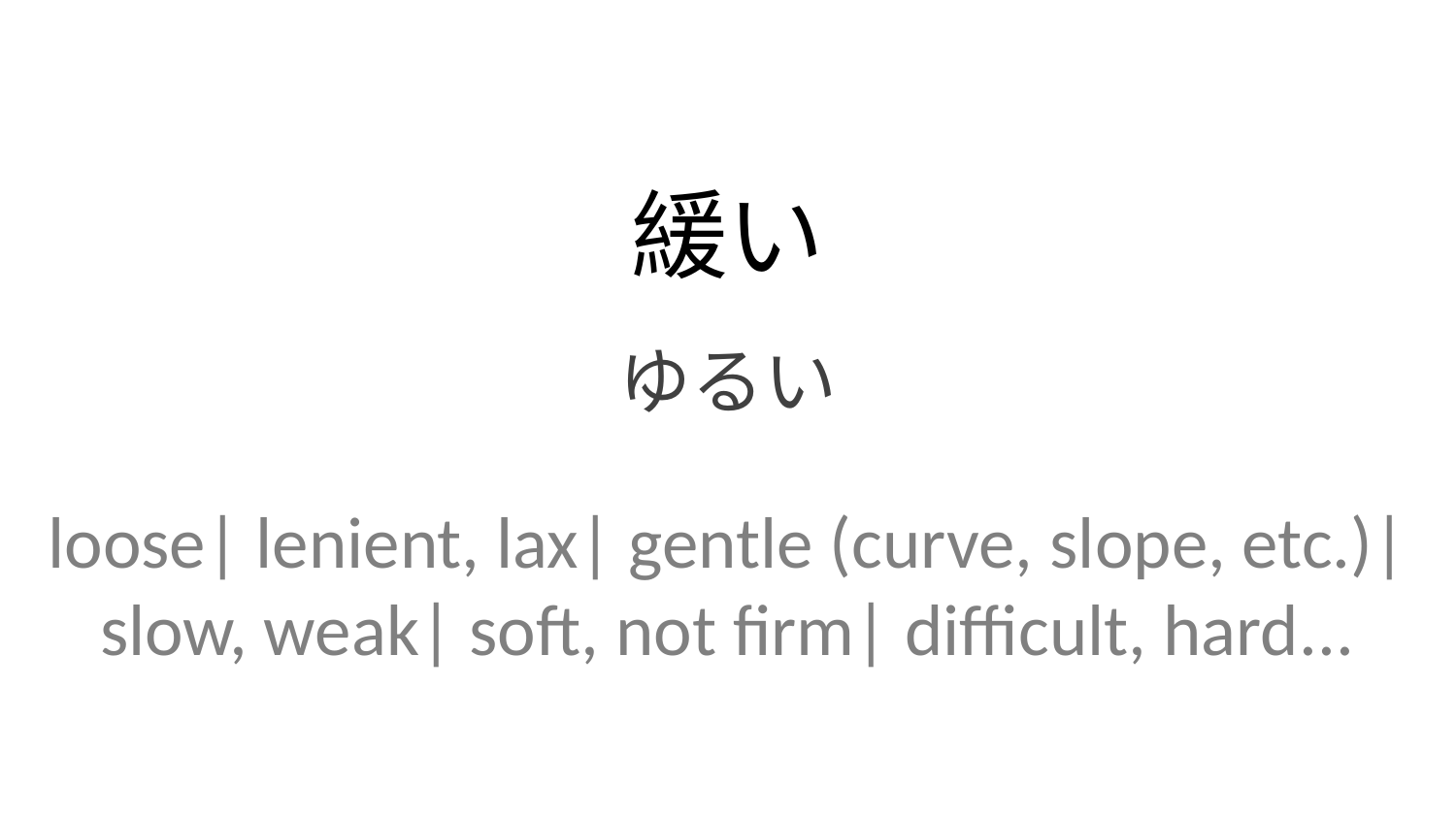

緩い

ゆるい
loose| lenient, lax| gentle (curve, slope, etc.)| slow, weak| soft, not firm| difficult, hard...